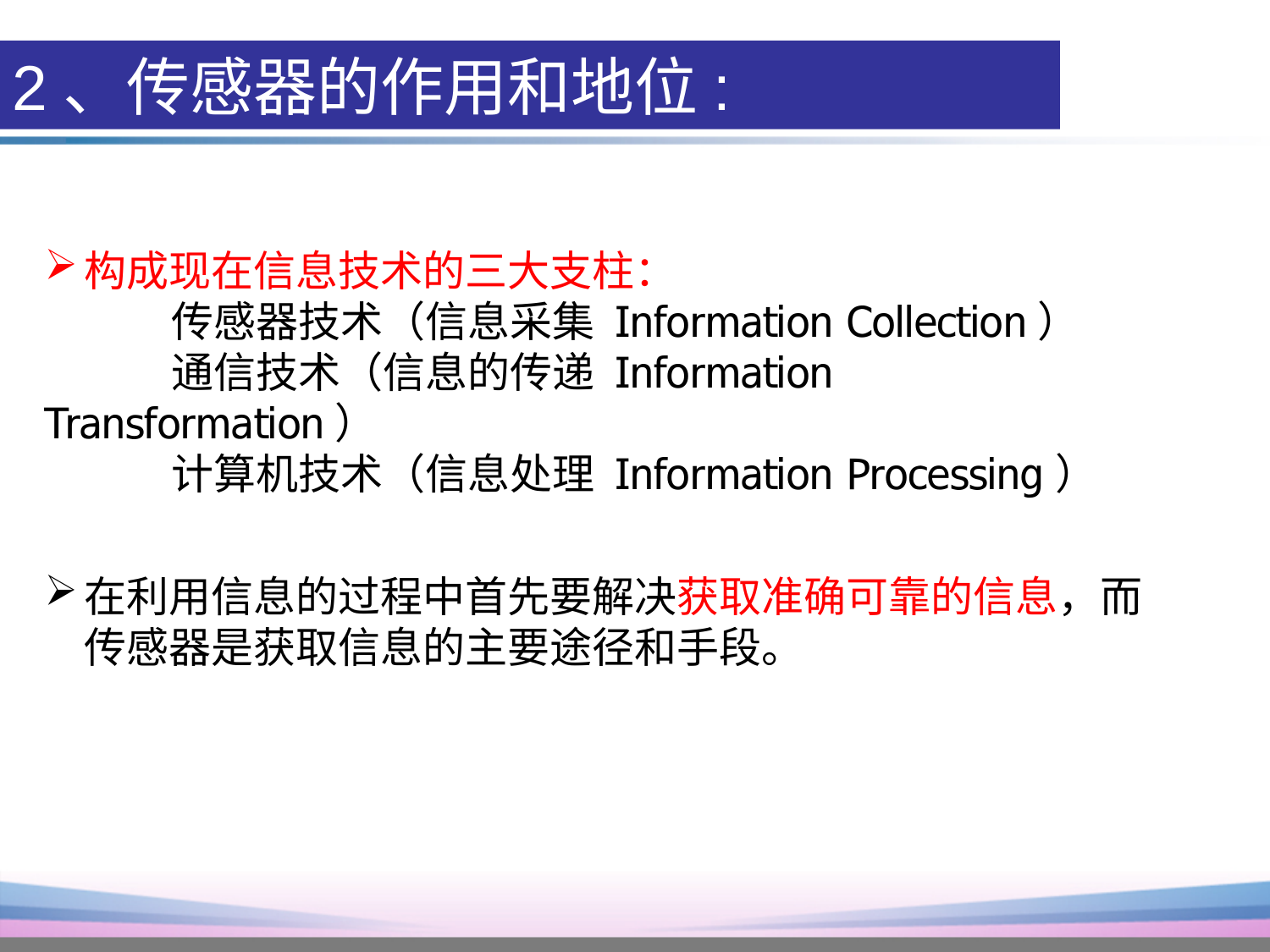

2、传感器的作用和地位:
构成现在信息技术的三大支柱：
	传感器技术（信息采集 Information Collection）
	通信技术（信息的传递 Information Transformation）
	计算机技术（信息处理 Information Processing）
在利用信息的过程中首先要解决获取准确可靠的信息，而传感器是获取信息的主要途径和手段。